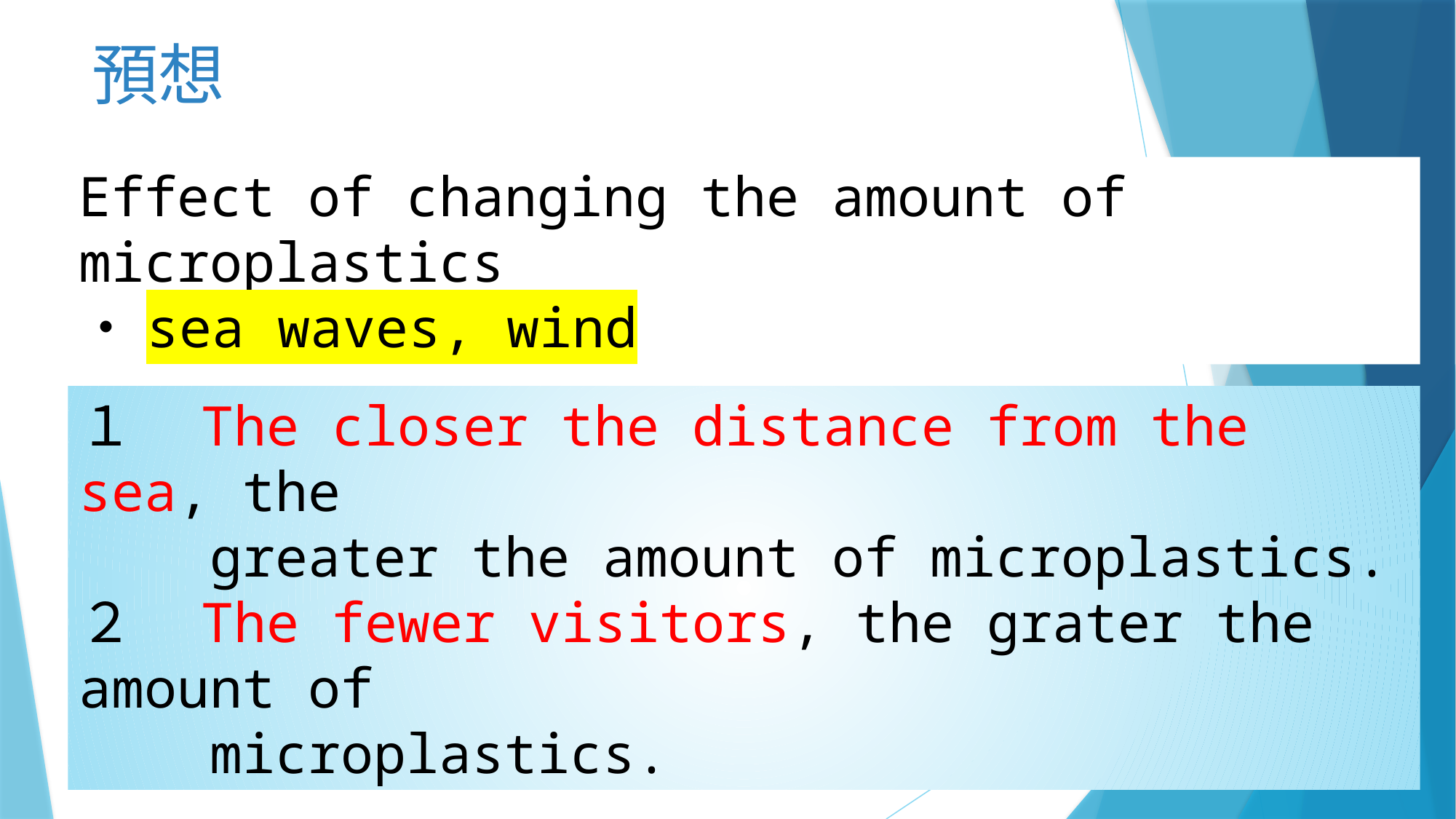

# 預想
Effect of changing the amount of microplastics
・sea waves, wind
１　The closer the distance from the sea, the
    greater the amount of microplastics.
２　The fewer visitors, the grater the amount of
    microplastics.